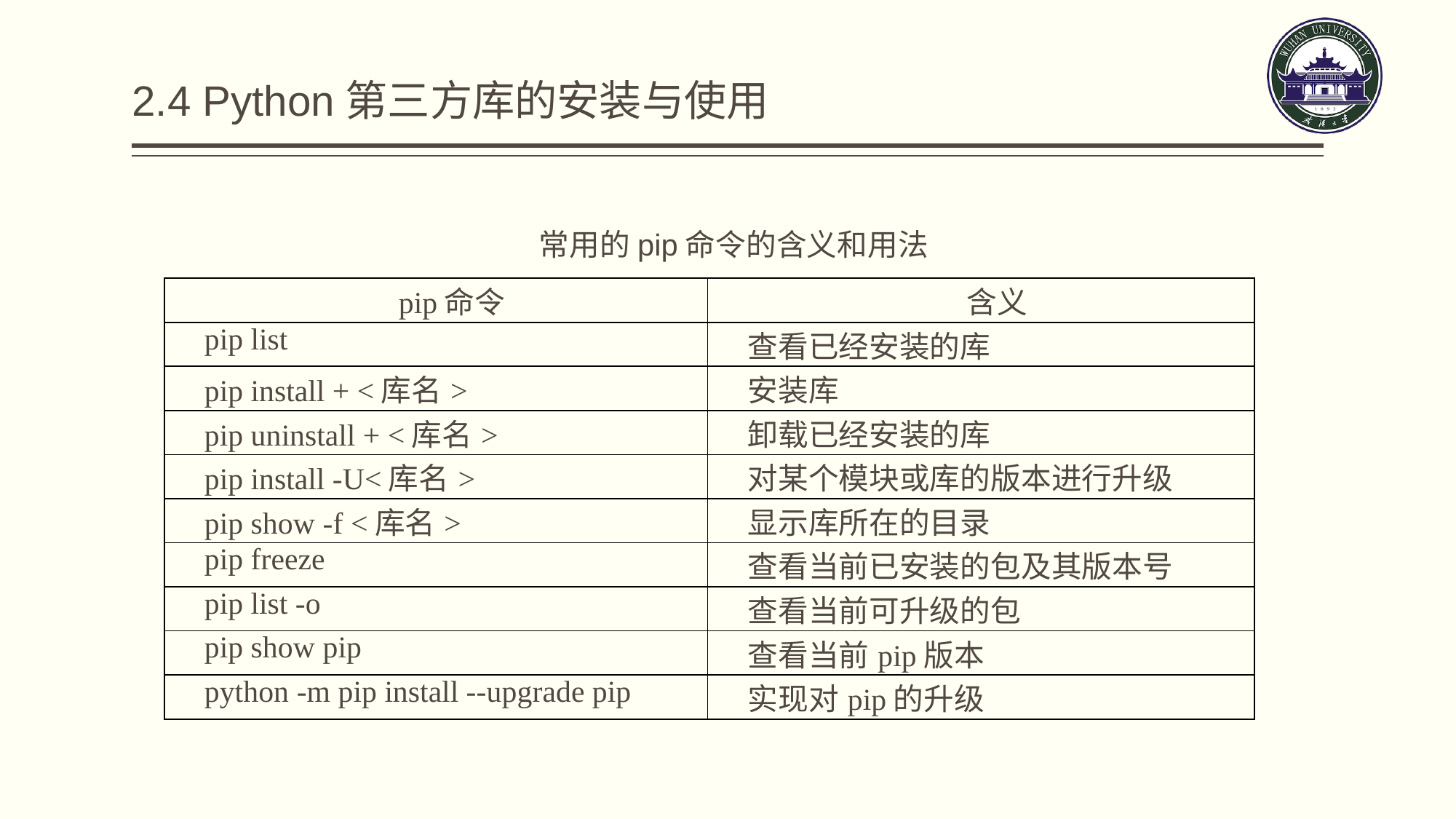

# 2.4 Python第三方库的安装与使用
常用的pip命令的含义和用法
| pip命令 | 含义 |
| --- | --- |
| pip list | 查看已经安装的库 |
| pip install + <库名> | 安装库 |
| pip uninstall + <库名> | 卸载已经安装的库 |
| pip install -U<库名> | 对某个模块或库的版本进行升级 |
| pip show -f <库名> | 显示库所在的目录 |
| pip freeze | 查看当前已安装的包及其版本号 |
| pip list -o | 查看当前可升级的包 |
| pip show pip | 查看当前pip版本 |
| python -m pip install --upgrade pip | 实现对pip的升级 |